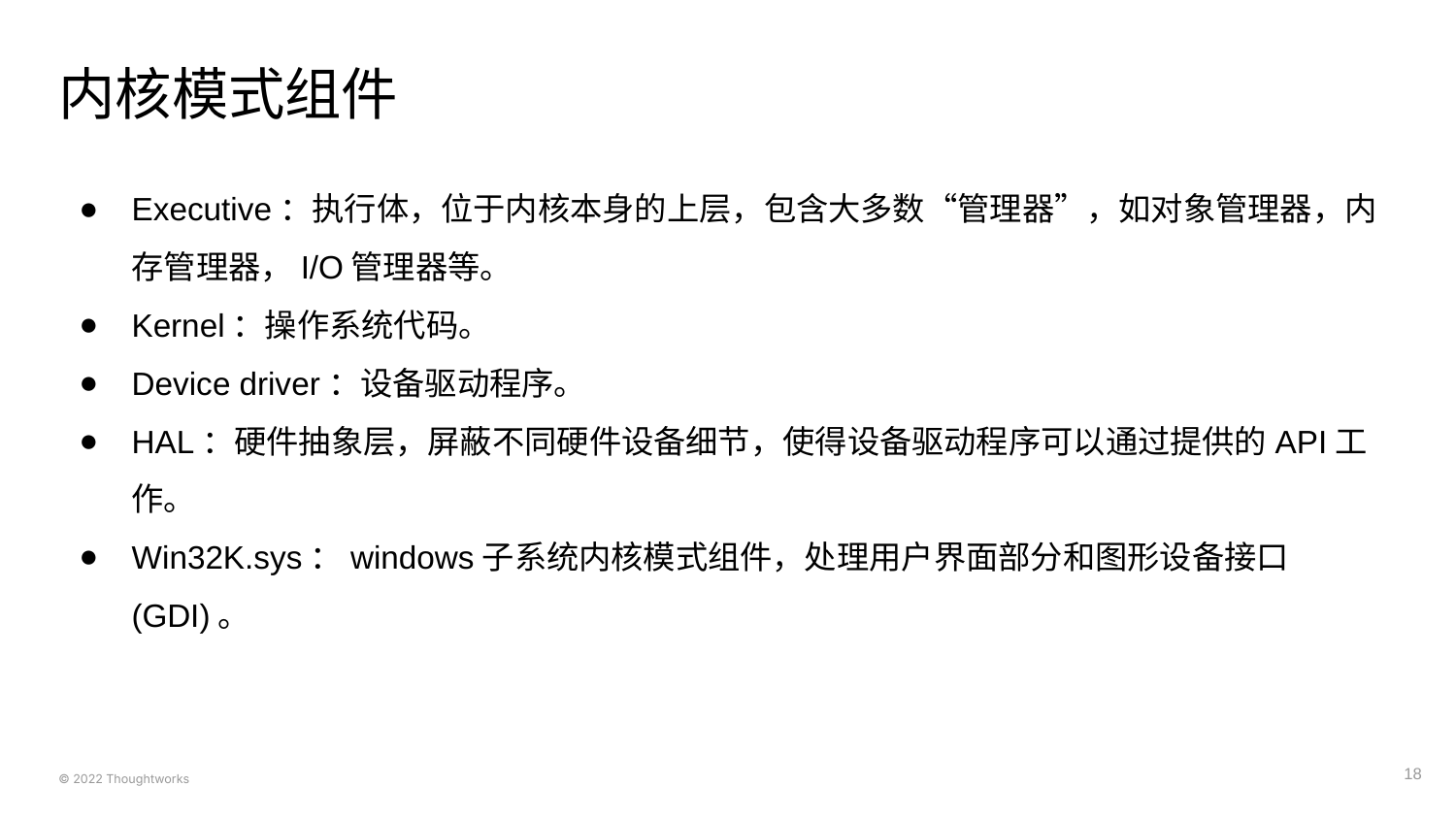

# 内核模式组件

Executive：执行体，位于内核本身的上层，包含大多数“管理器”，如对象管理器，内存管理器，I/O管理器等。
Kernel：操作系统代码。
Device driver：设备驱动程序。
HAL：硬件抽象层，屏蔽不同硬件设备细节，使得设备驱动程序可以通过提供的API工作。
Win32K.sys：windows子系统内核模式组件，处理用户界面部分和图形设备接口(GDI)。
18